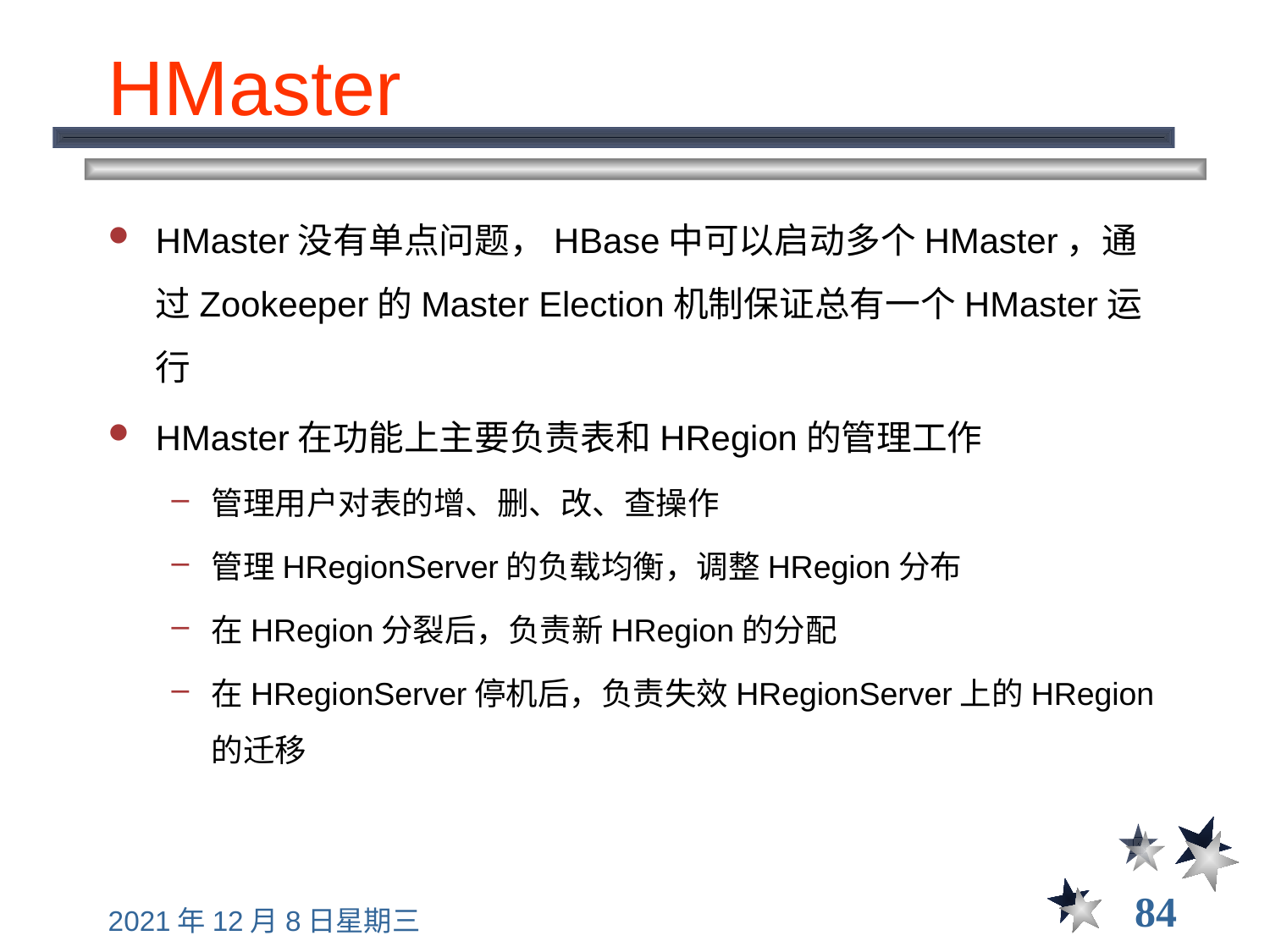

# HMaster
HMaster没有单点问题，HBase中可以启动多个HMaster，通过Zookeeper的Master Election机制保证总有一个HMaster运行
HMaster在功能上主要负责表和HRegion的管理工作
管理用户对表的增、删、改、查操作
管理HRegionServer的负载均衡，调整HRegion分布
在HRegion分裂后，负责新HRegion的分配
在HRegionServer停机后，负责失效HRegionServer上的HRegion的迁移

84
2021年12月8日星期三
大数据管理----前言